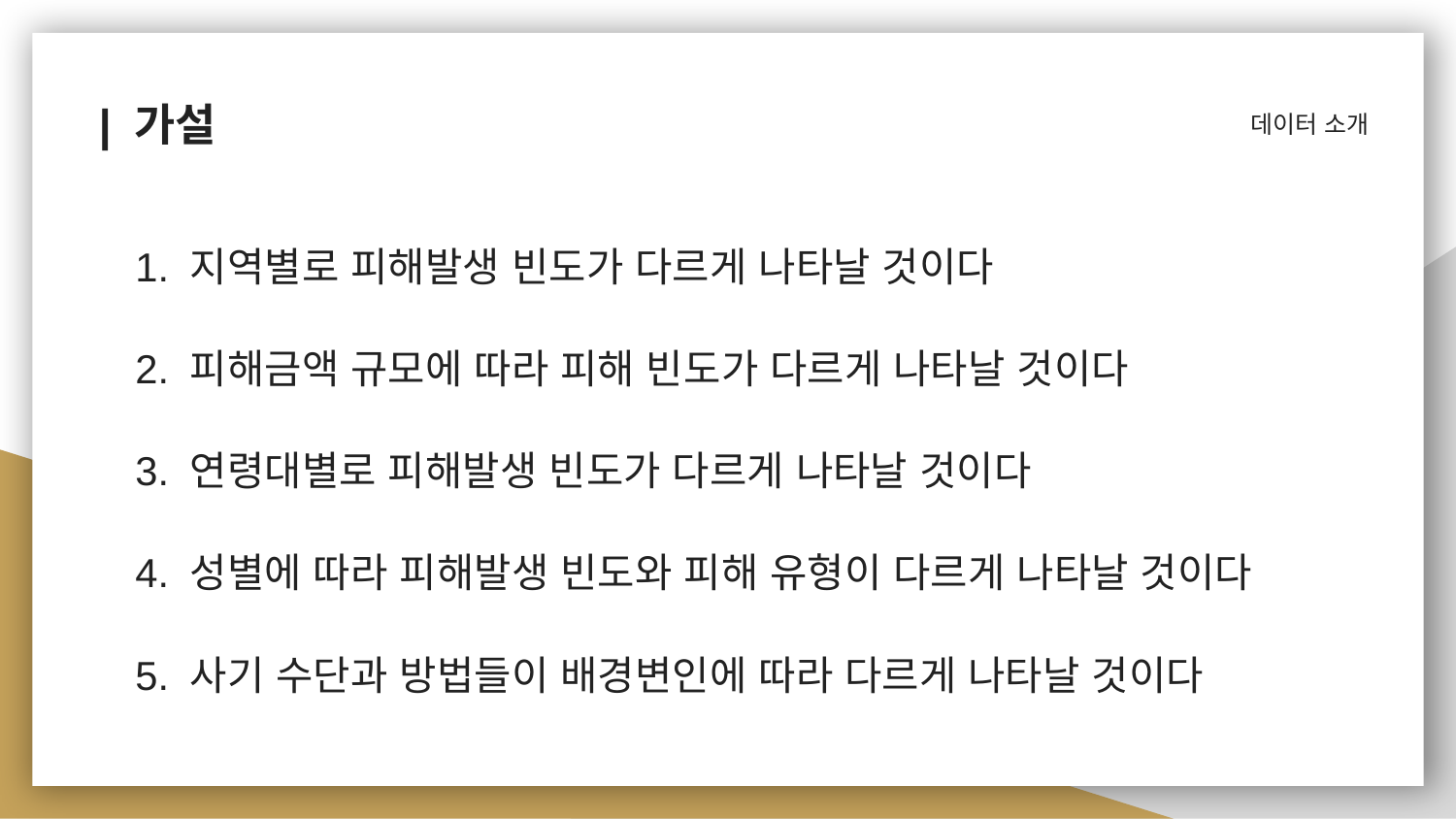

데이터 소개
# | 가설
1. 지역별로 피해발생 빈도가 다르게 나타날 것이다
2. 피해금액 규모에 따라 피해 빈도가 다르게 나타날 것이다
3. 연령대별로 피해발생 빈도가 다르게 나타날 것이다
4. 성별에 따라 피해발생 빈도와 피해 유형이 다르게 나타날 것이다
5. 사기 수단과 방법들이 배경변인에 따라 다르게 나타날 것이다